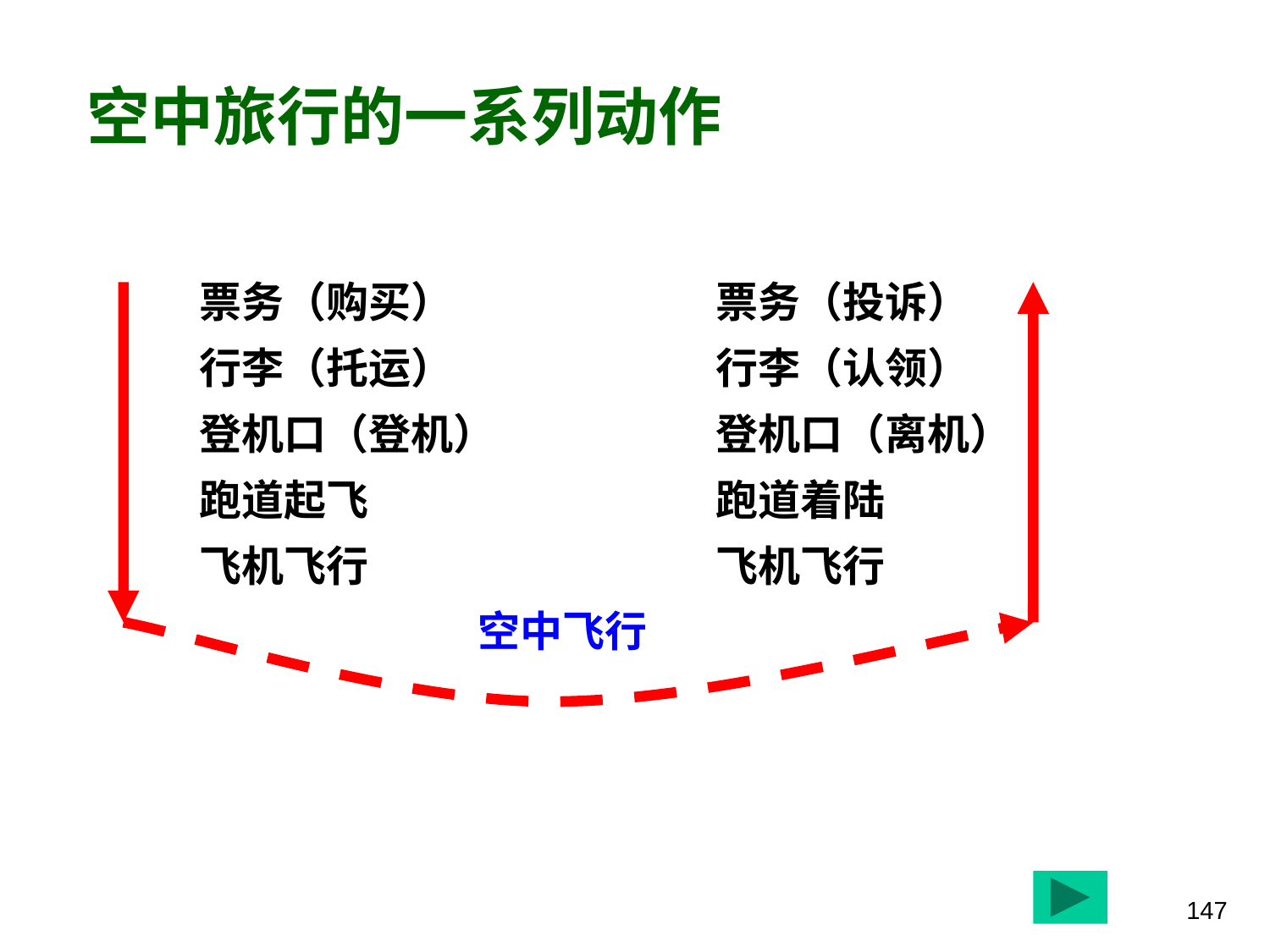

# 空中旅行的一系列动作
票务（购买）
行李（托运）
登机口（登机）
跑道起飞
飞机飞行
票务（投诉）
行李（认领）
登机口（离机）
跑道着陆
飞机飞行

空中飞行

147